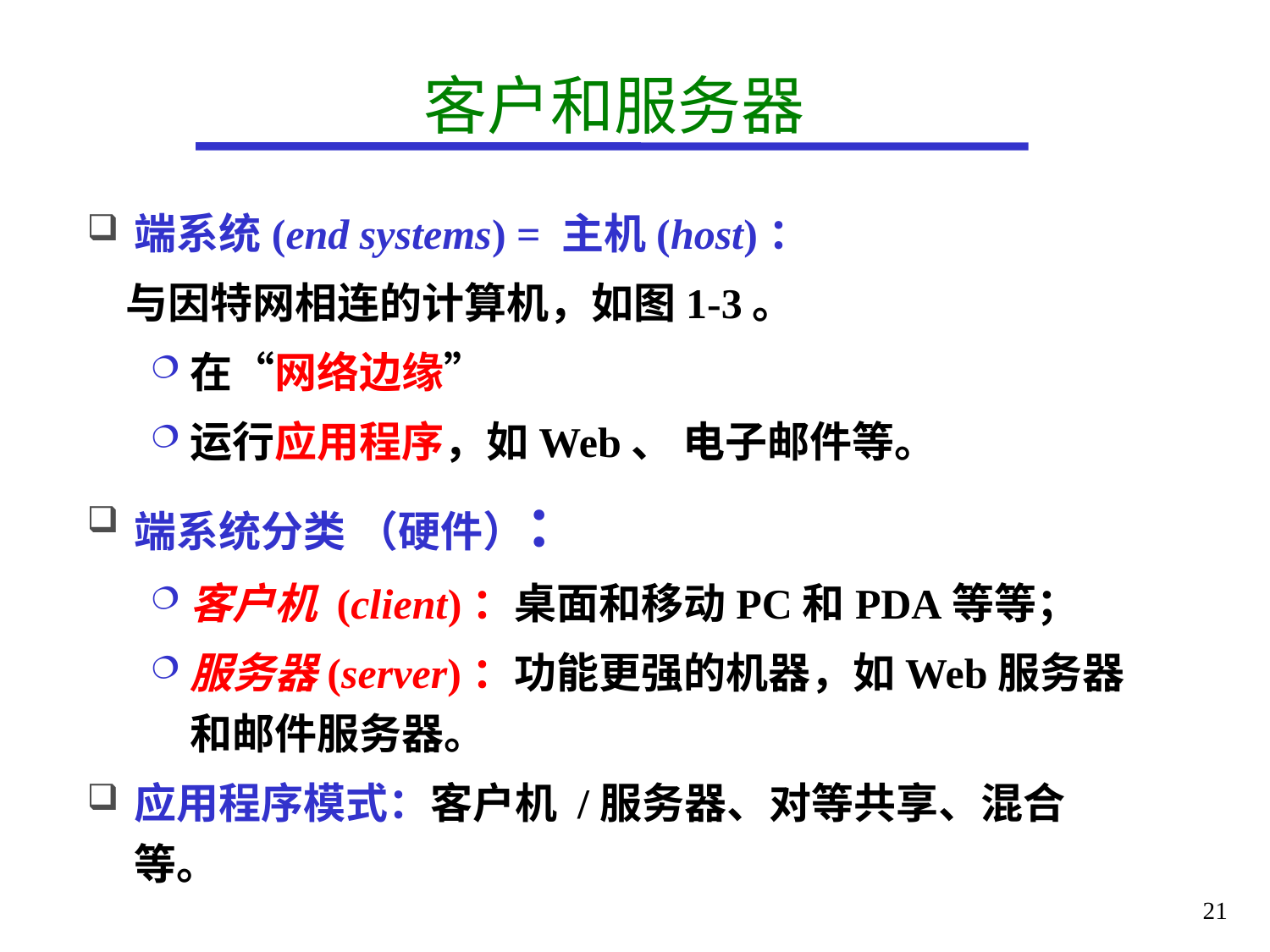

# 客户和服务器
端系统(end systems) = 主机(host)：
   与因特网相连的计算机，如图1-3。
在“网络边缘”
运行应用程序，如Web、 电子邮件等。
端系统分类 （硬件）：
客户机 (client)：桌面和移动PC和PDA等等；
服务器(server)：功能更强的机器，如Web服务器和邮件服务器。
应用程序模式：客户机 /服务器、对等共享、混合等。

21